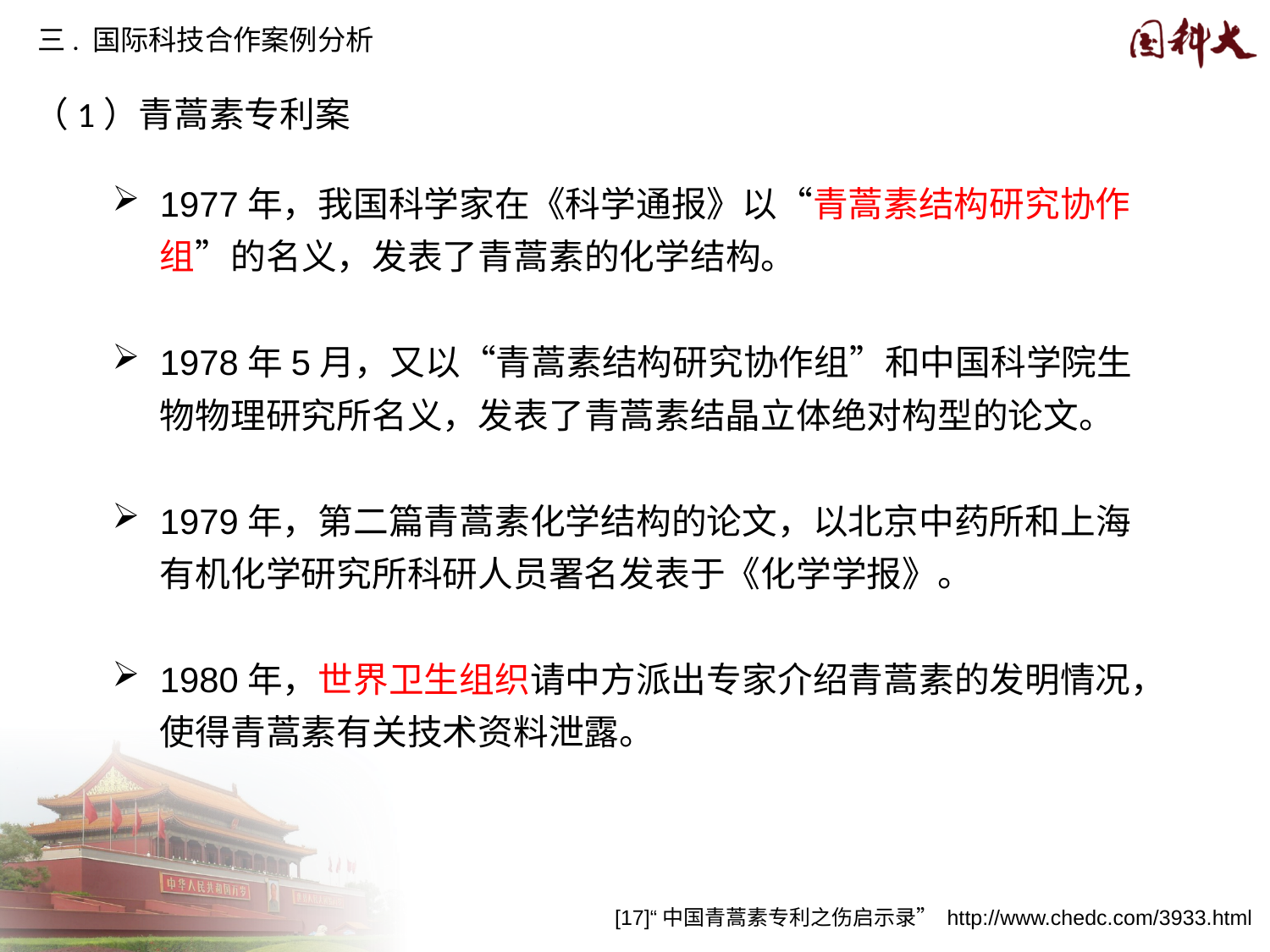

三. 国际科技合作案例分析
（1）青蒿素专利案
1977年，我国科学家在《科学通报》以“青蒿素结构研究协作组”的名义，发表了青蒿素的化学结构。

1978年5月，又以“青蒿素结构研究协作组”和中国科学院生物物理研究所名义，发表了青蒿素结晶立体绝对构型的论文。

1979年，第二篇青蒿素化学结构的论文，以北京中药所和上海有机化学研究所科研人员署名发表于《化学学报》。

1980年，世界卫生组织请中方派出专家介绍青蒿素的发明情况，使得青蒿素有关技术资料泄露。

[17]“中国青蒿素专利之伤启示录” http://www.chedc.com/3933.html